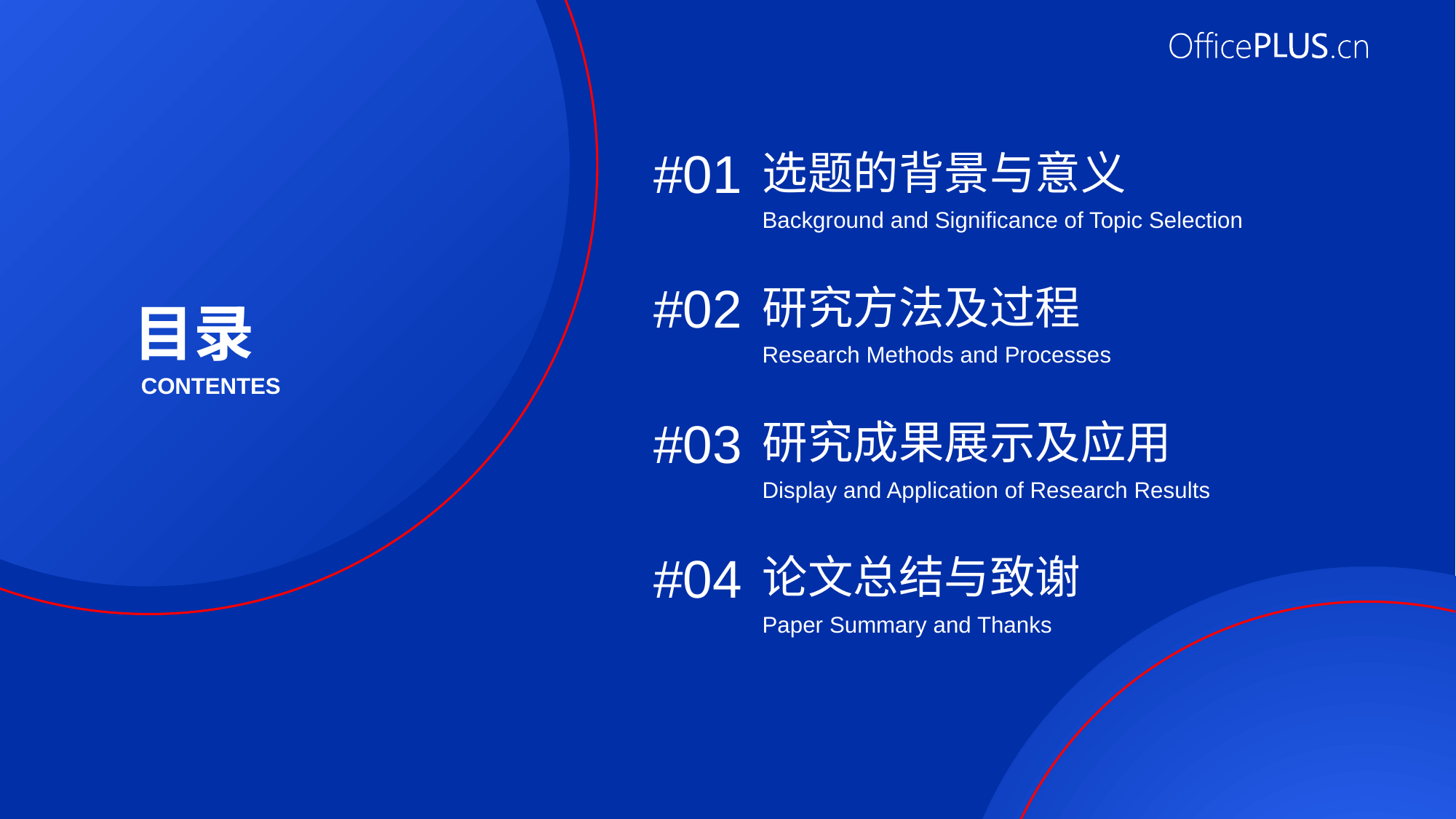

#01
选题的背景与意义
Background and Significance of Topic Selection
#02
研究方法及过程
Research Methods and Processes
#03
研究成果展示及应用
Display and Application of Research Results
#04
论文总结与致谢

Paper Summary and Thanks